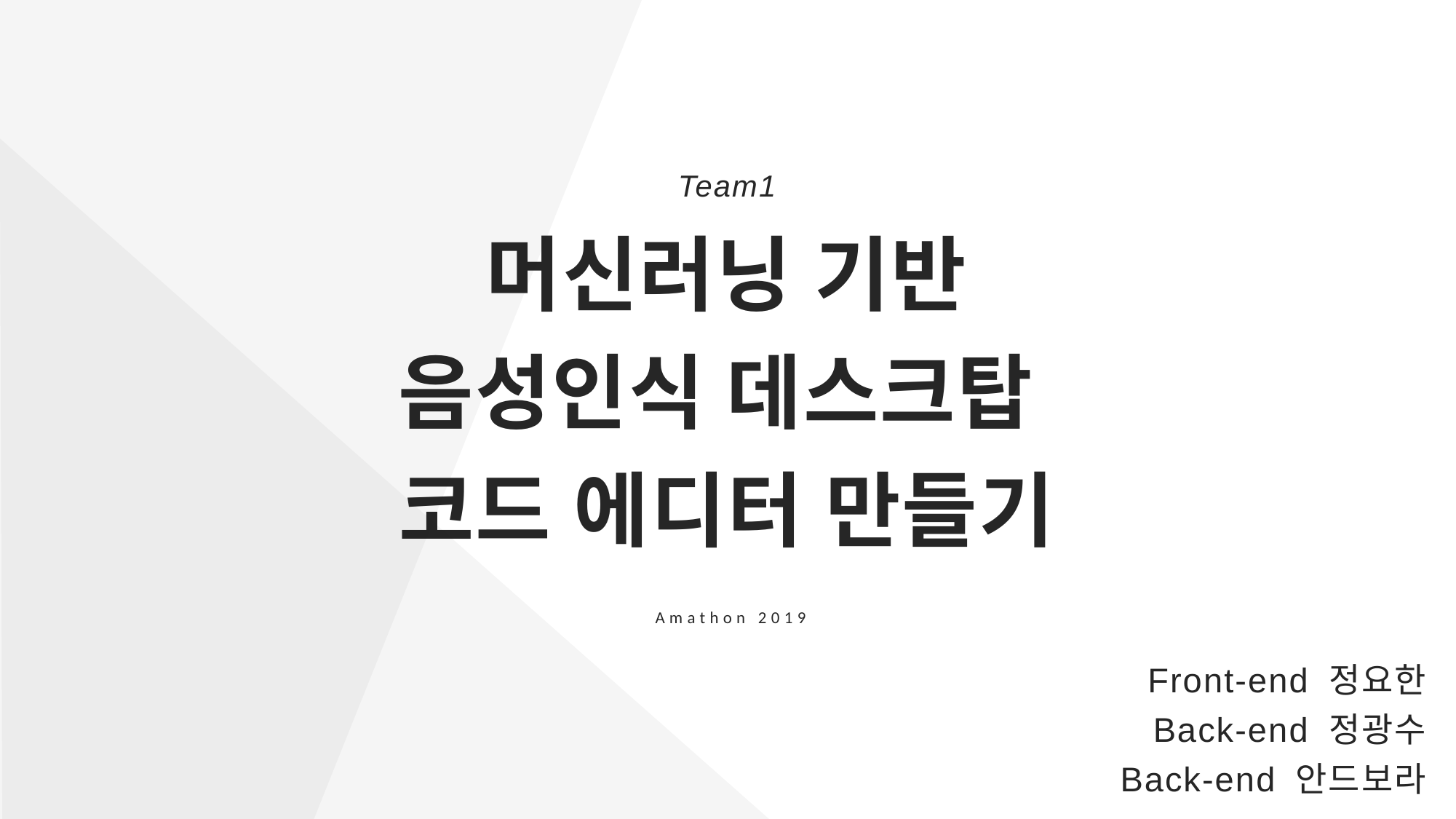

Team1
머신러닝 기반
음성인식 데스크탑
코드 에디터 만들기

Amathon 2019
Front-end 정요한
Back-end 정광수
Back-end 안드보라